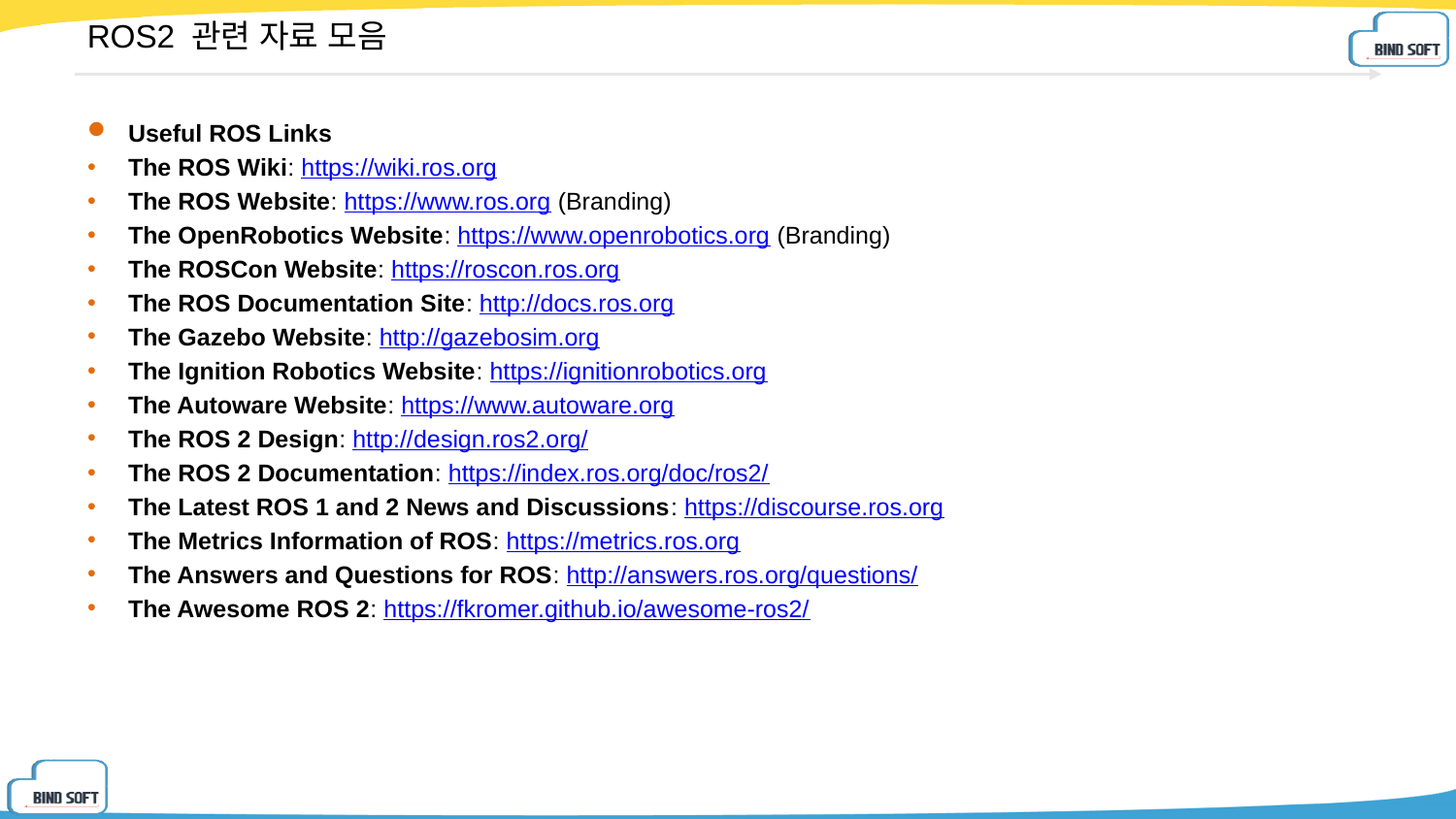

ROS2 관련 자료 모음
Useful ROS Links
The ROS Wiki: https://wiki.ros.org
The ROS Website: https://www.ros.org (Branding)
The OpenRobotics Website: https://www.openrobotics.org (Branding)
The ROSCon Website: https://roscon.ros.org
The ROS Documentation Site: http://docs.ros.org
The Gazebo Website: http://gazebosim.org
The Ignition Robotics Website: https://ignitionrobotics.org
The Autoware Website: https://www.autoware.org
The ROS 2 Design: http://design.ros2.org/
The ROS 2 Documentation: https://index.ros.org/doc/ros2/
The Latest ROS 1 and 2 News and Discussions: https://discourse.ros.org
The Metrics Information of ROS: https://metrics.ros.org
The Answers and Questions for ROS: http://answers.ros.org/questions/
The Awesome ROS 2: https://fkromer.github.io/awesome-ros2/